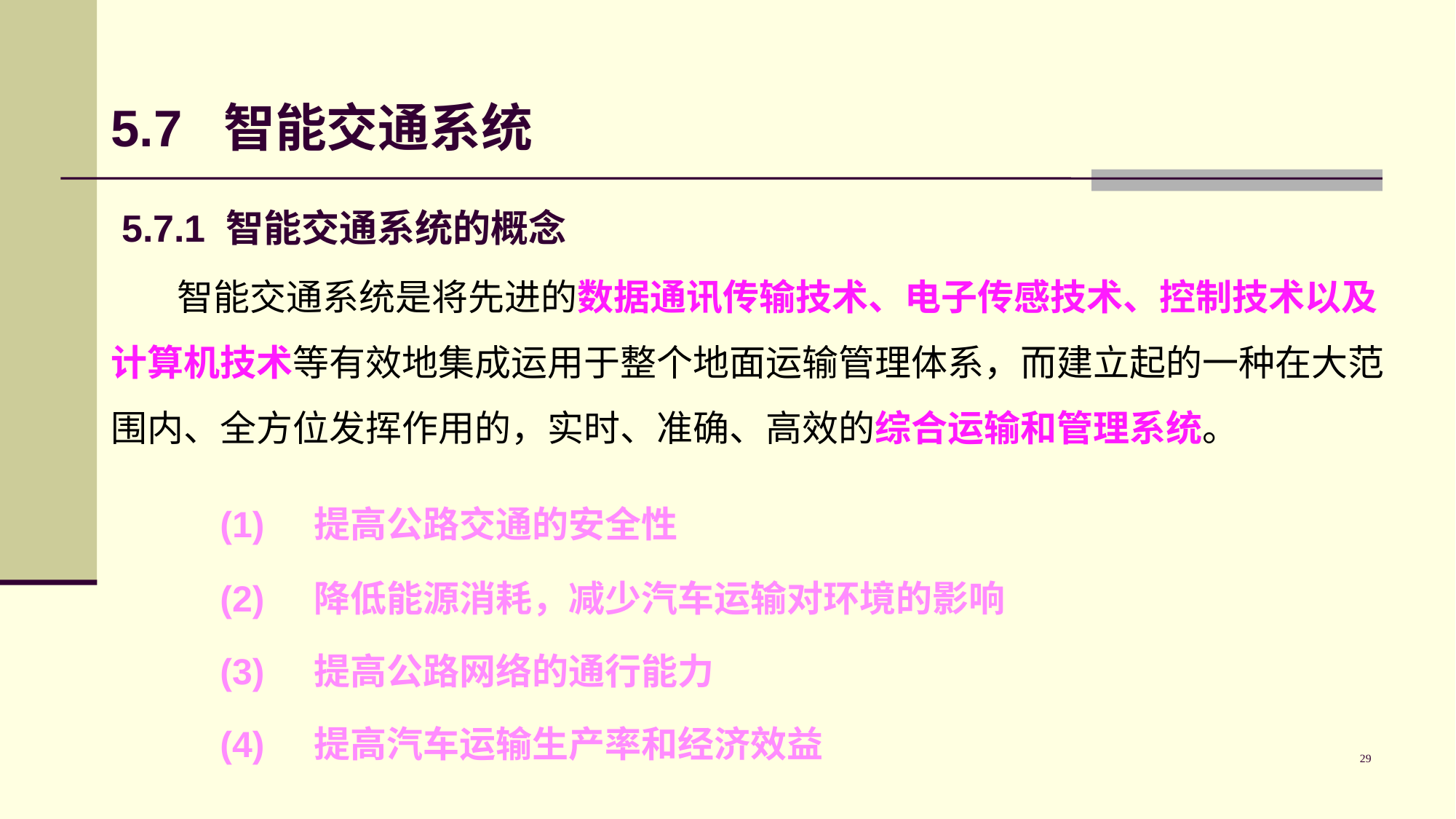

# 5.7  智能交通系统
 5.7.1 智能交通系统的概念
       智能交通系统是将先进的数据通讯传输技术、电子传感技术、控制技术以及计算机技术等有效地集成运用于整个地面运输管理体系，而建立起的一种在大范围内、全方位发挥作用的，实时、准确、高效的综合运输和管理系统。
 	(1)    提高公路交通的安全性
(2)    降低能源消耗，减少汽车运输对环境的影响
(3)    提高公路网络的通行能力
(4)    提高汽车运输生产率和经济效益
29